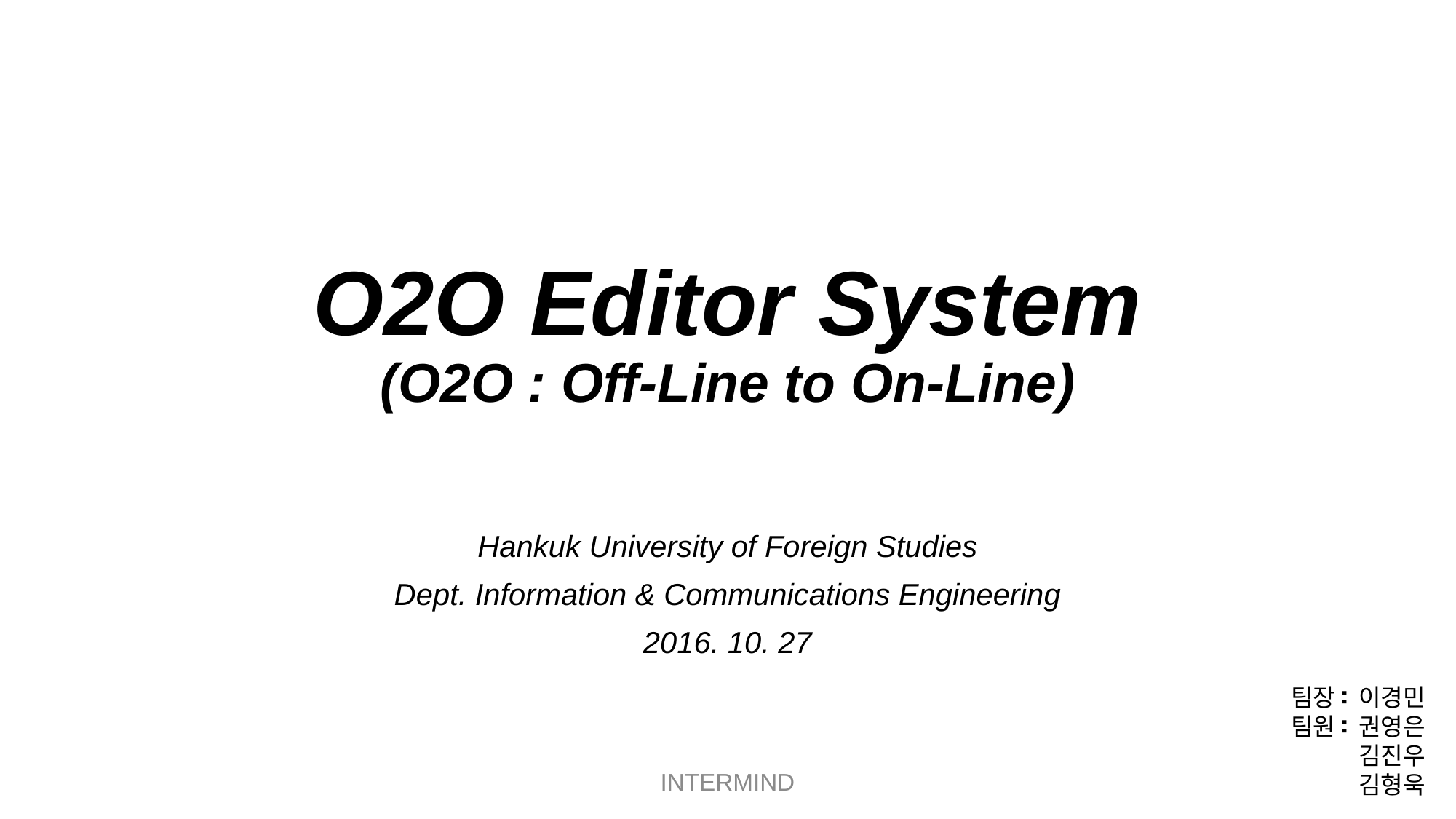

# O2O Editor System (O2O : Off-Line to On-Line)
Hankuk University of Foreign Studies
Dept. Information & Communications Engineering
2016. 10. 27
팀장: 이경민
팀원: 권영은
김진우
김형욱
INTERMIND